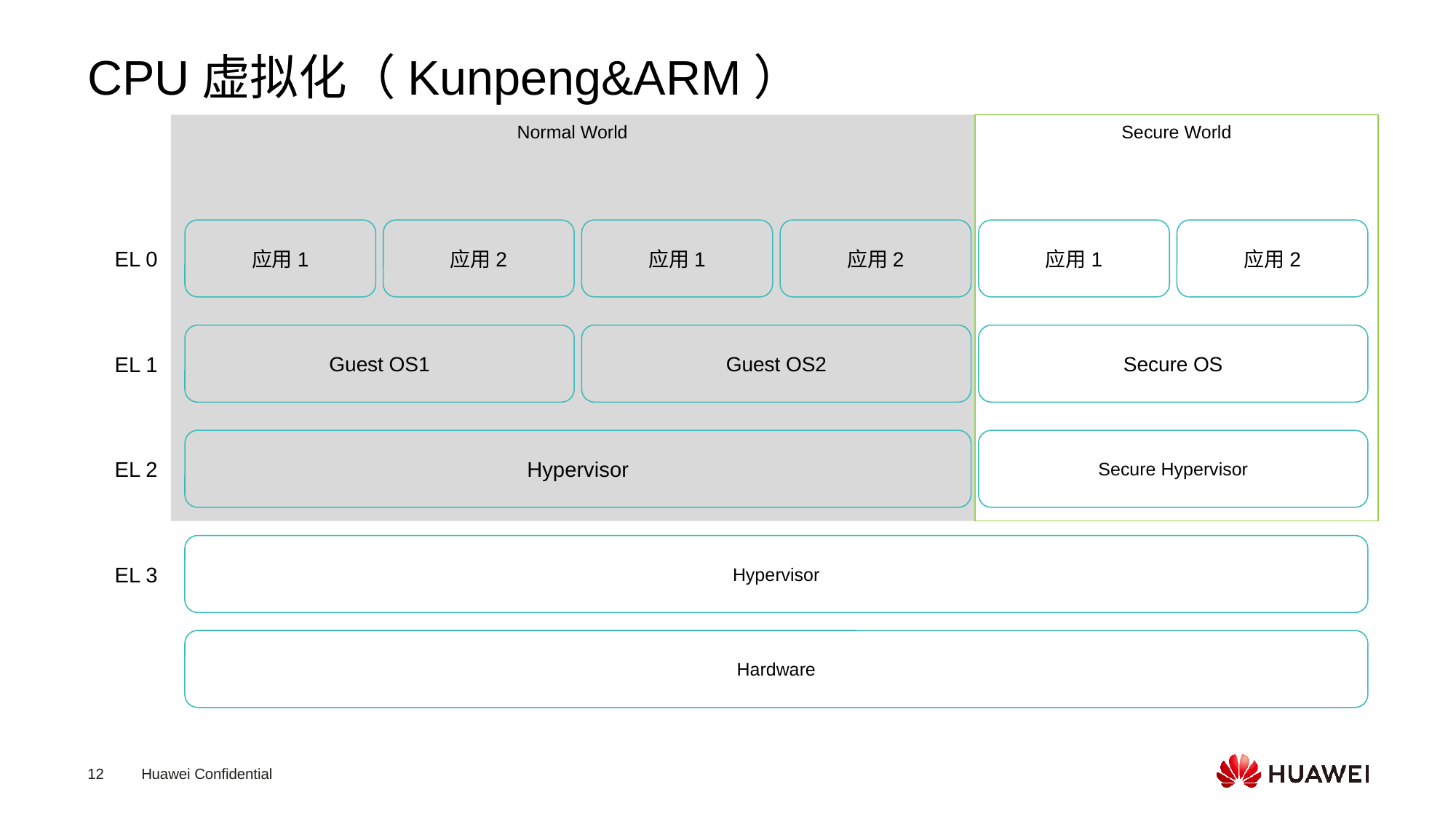

# CPU虚拟化（Kunpeng&ARM）
Normal World
Secure World
应用1
应用2
应用1
应用2
应用1
应用2
EL 0
Guest OS1
Guest OS2
Secure OS
EL 1
Hypervisor
Secure Hypervisor
EL 2
Hypervisor
EL 3
Hardware